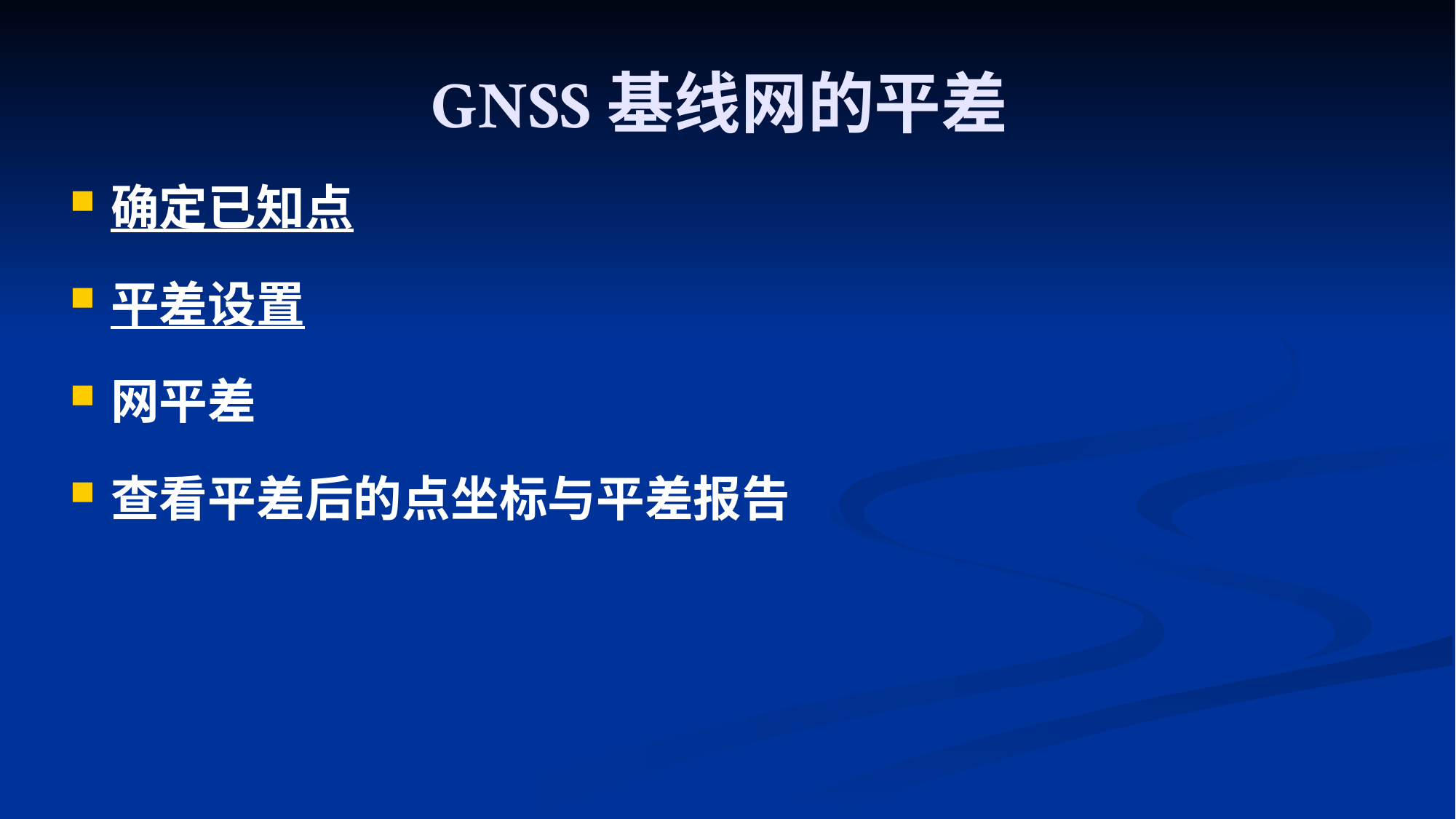

# GNSS基线网的平差
确定已知点
平差设置
网平差
查看平差后的点坐标与平差报告